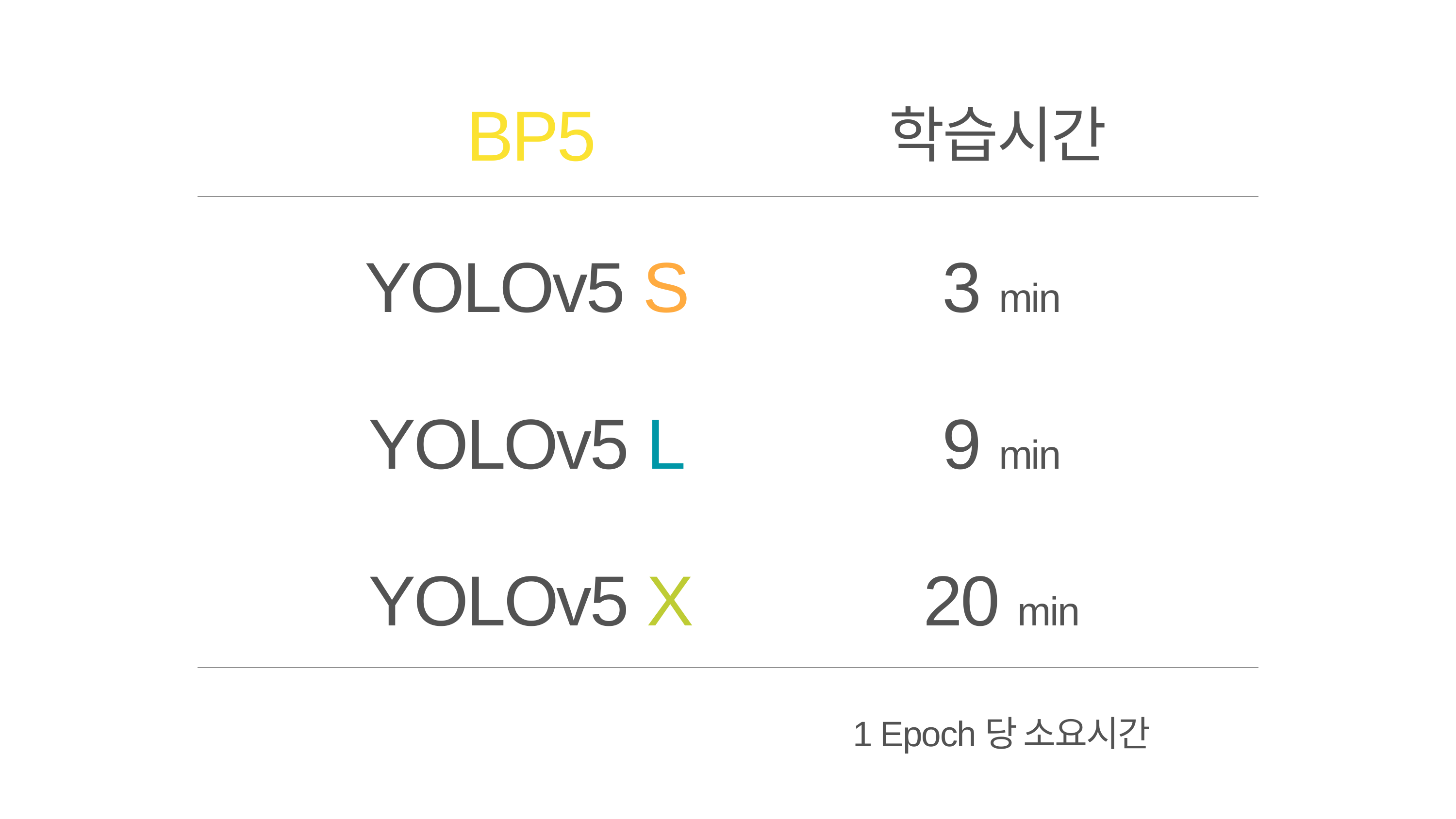

BP5
학습시간

YOLOv5 S
3 min
YOLOv5 L
9 min
YOLOv5 X
20 min

1 Epoch당 소요시간